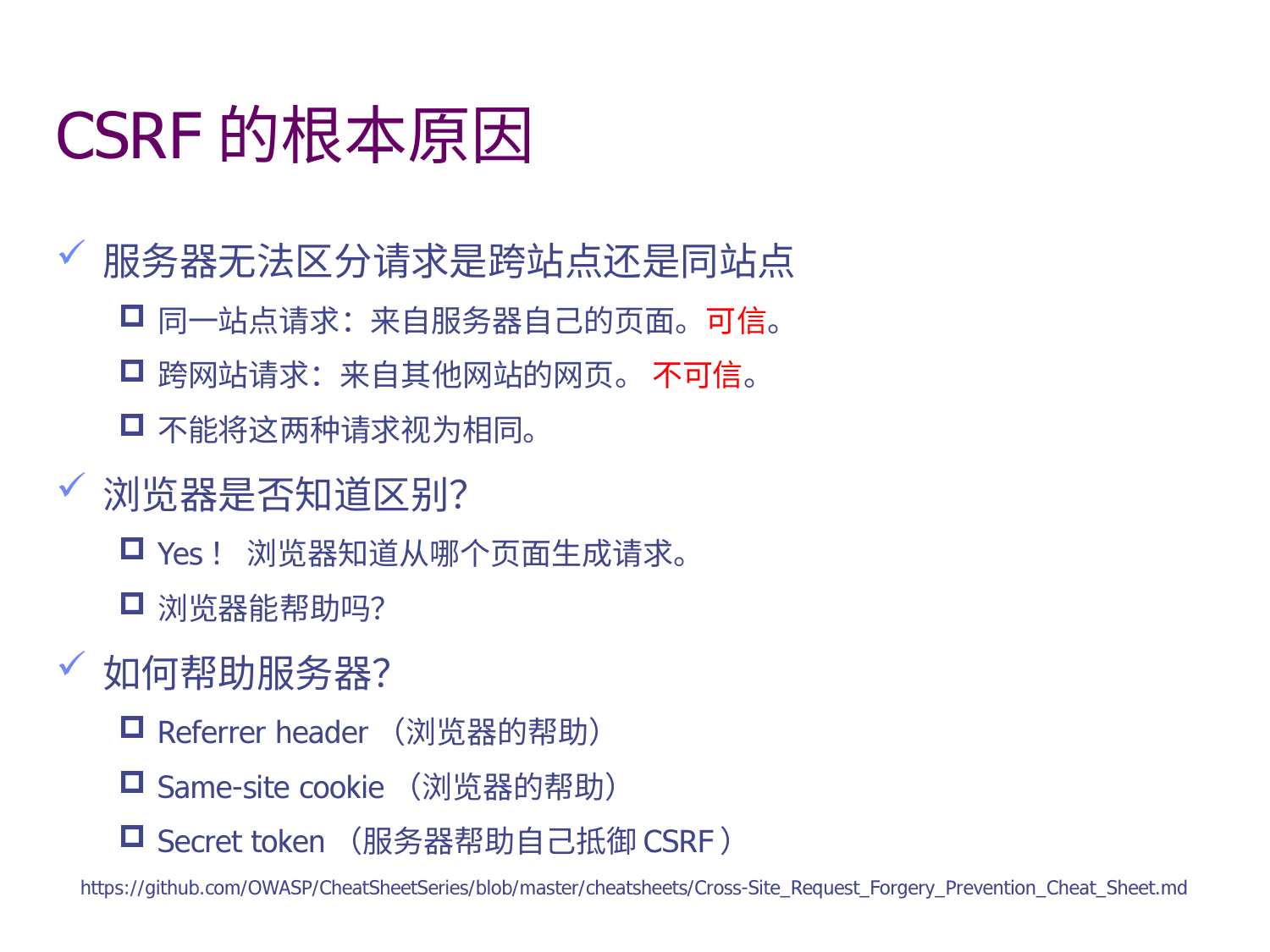

# CSRF的根本原因
服务器无法区分请求是跨站点还是同站点
同一站点请求：来自服务器自己的页面。可信。
跨网站请求：来自其他网站的网页。 不可信。
不能将这两种请求视为相同。
浏览器是否知道区别？
Yes！ 浏览器知道从哪个页面生成请求。
浏览器能帮助吗？
如何帮助服务器？
Referrer header（浏览器的帮助）
Same-site cookie（浏览器的帮助）
Secret token（服务器帮助自己抵御CSRF）
https://github.com/OWASP/CheatSheetSeries/blob/master/cheatsheets/Cross-Site_Request_Forgery_Prevention_Cheat_Sheet.md